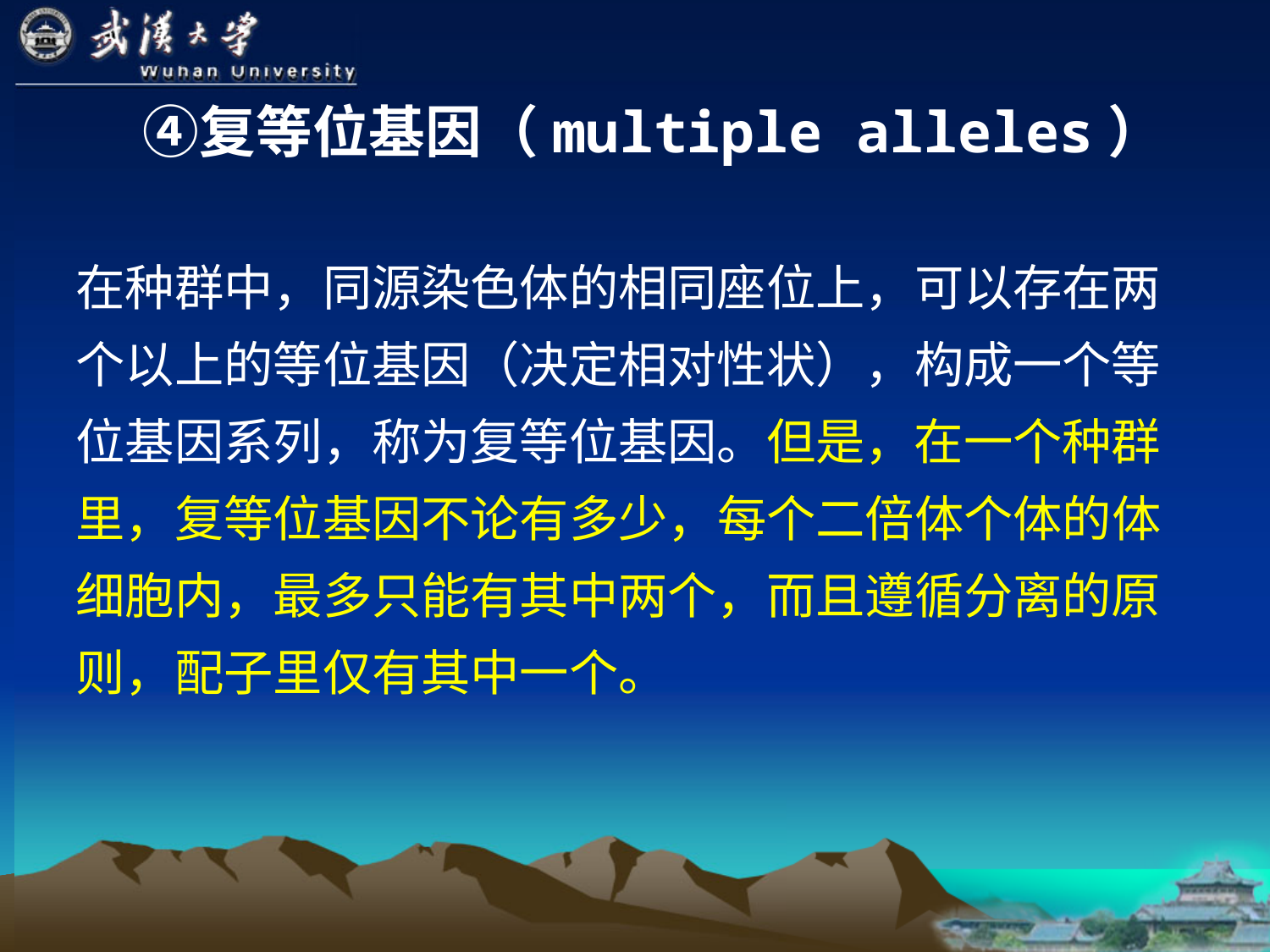

④复等位基因（multiple alleles）
在种群中，同源染色体的相同座位上，可以存在两个以上的等位基因（决定相对性状），构成一个等位基因系列，称为复等位基因。但是，在一个种群里，复等位基因不论有多少，每个二倍体个体的体细胞内，最多只能有其中两个，而且遵循分离的原则，配子里仅有其中一个。